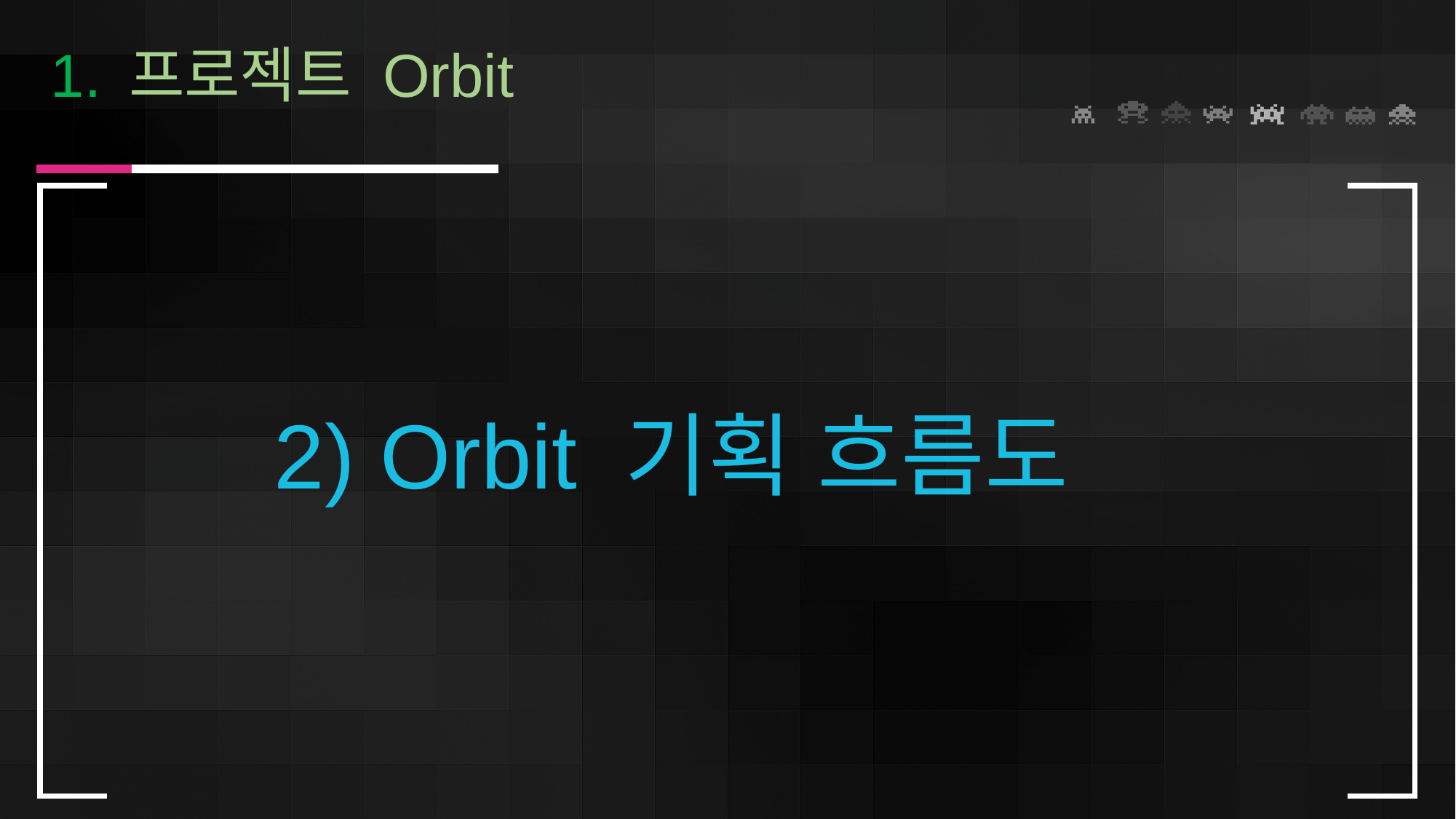

1. 프로젝트 Orbit

2) Orbit 기획 흐름도